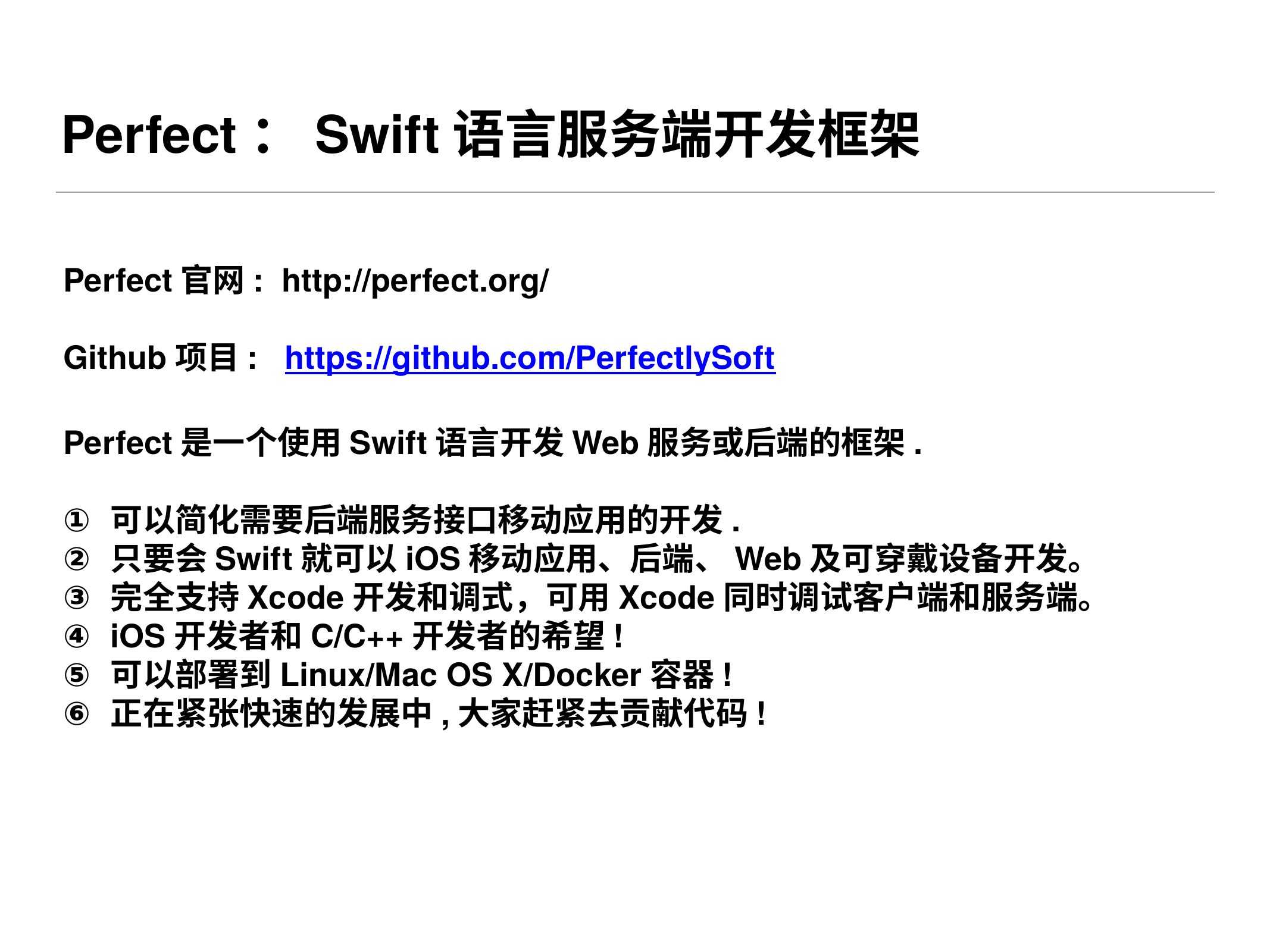

# Perfect：Swift语言服务端开发框架

Perfect官网:  http://perfect.org/

Github项目:   https://github.com/PerfectlySoft

Perfect是一个使用Swift语言开发Web服务或后端的框架.

可以简化需要后端服务接口移动应用的开发.
只要会Swift就可以iOS移动应用、后端、Web及可穿戴设备开发。
完全支持Xcode开发和调式，可用Xcode同时调试客户端和服务端。
iOS开发者和C/C++开发者的希望!
可以部署到Linux/Mac OS X/Docker容器!
正在紧张快速的发展中,大家赶紧去贡献代码!